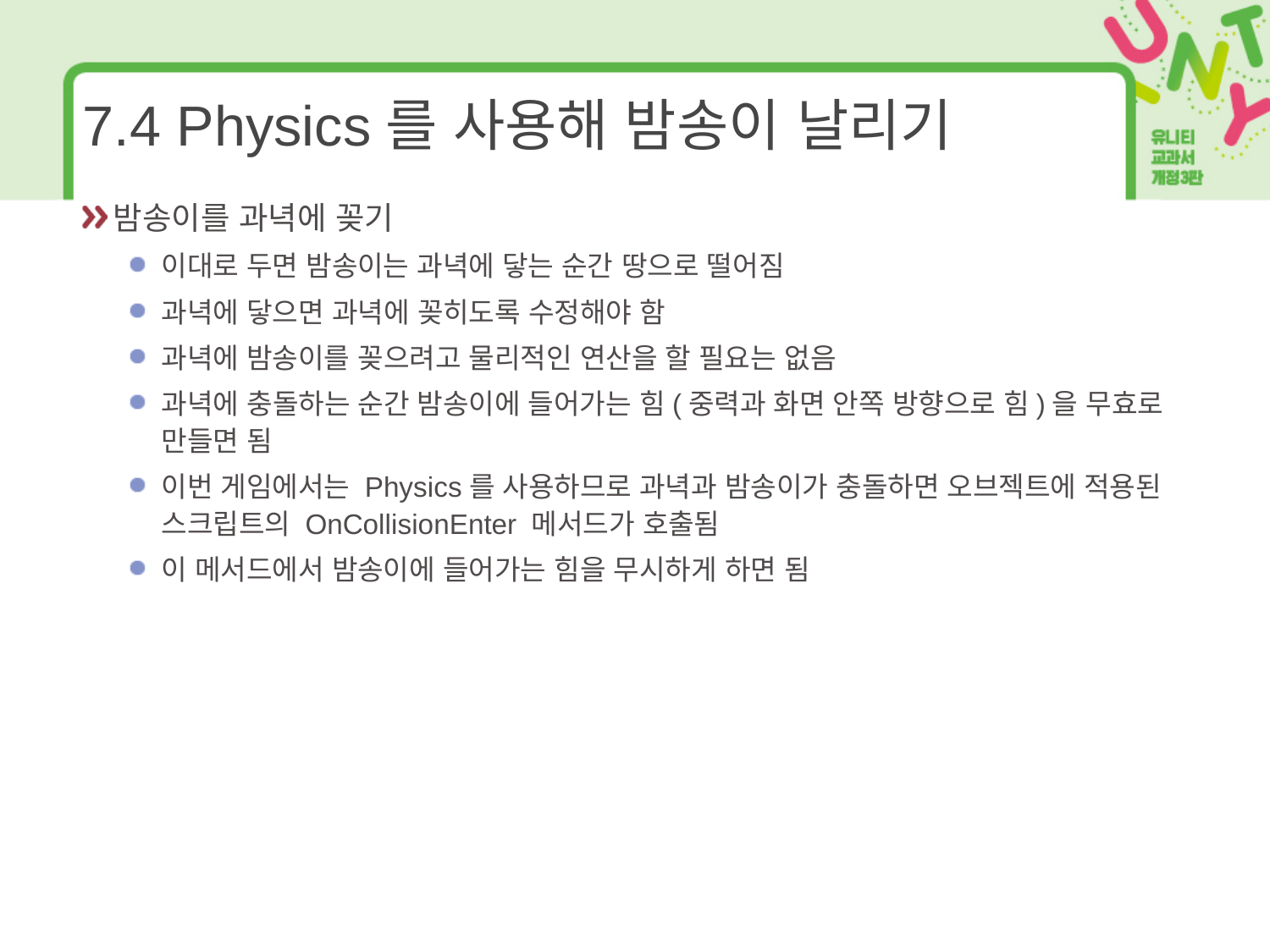

# 7.4 Physics를 사용해 밤송이 날리기
밤송이를 과녁에 꽂기
이대로 두면 밤송이는 과녁에 닿는 순간 땅으로 떨어짐
과녁에 닿으면 과녁에 꽂히도록 수정해야 함
과녁에 밤송이를 꽂으려고 물리적인 연산을 할 필요는 없음
과녁에 충돌하는 순간 밤송이에 들어가는 힘(중력과 화면 안쪽 방향으로 힘)을 무효로 만들면 됨
이번 게임에서는 Physics를 사용하므로 과녁과 밤송이가 충돌하면 오브젝트에 적용된 스크립트의 OnCollisionEnter 메서드가 호출됨
이 메서드에서 밤송이에 들어가는 힘을 무시하게 하면 됨